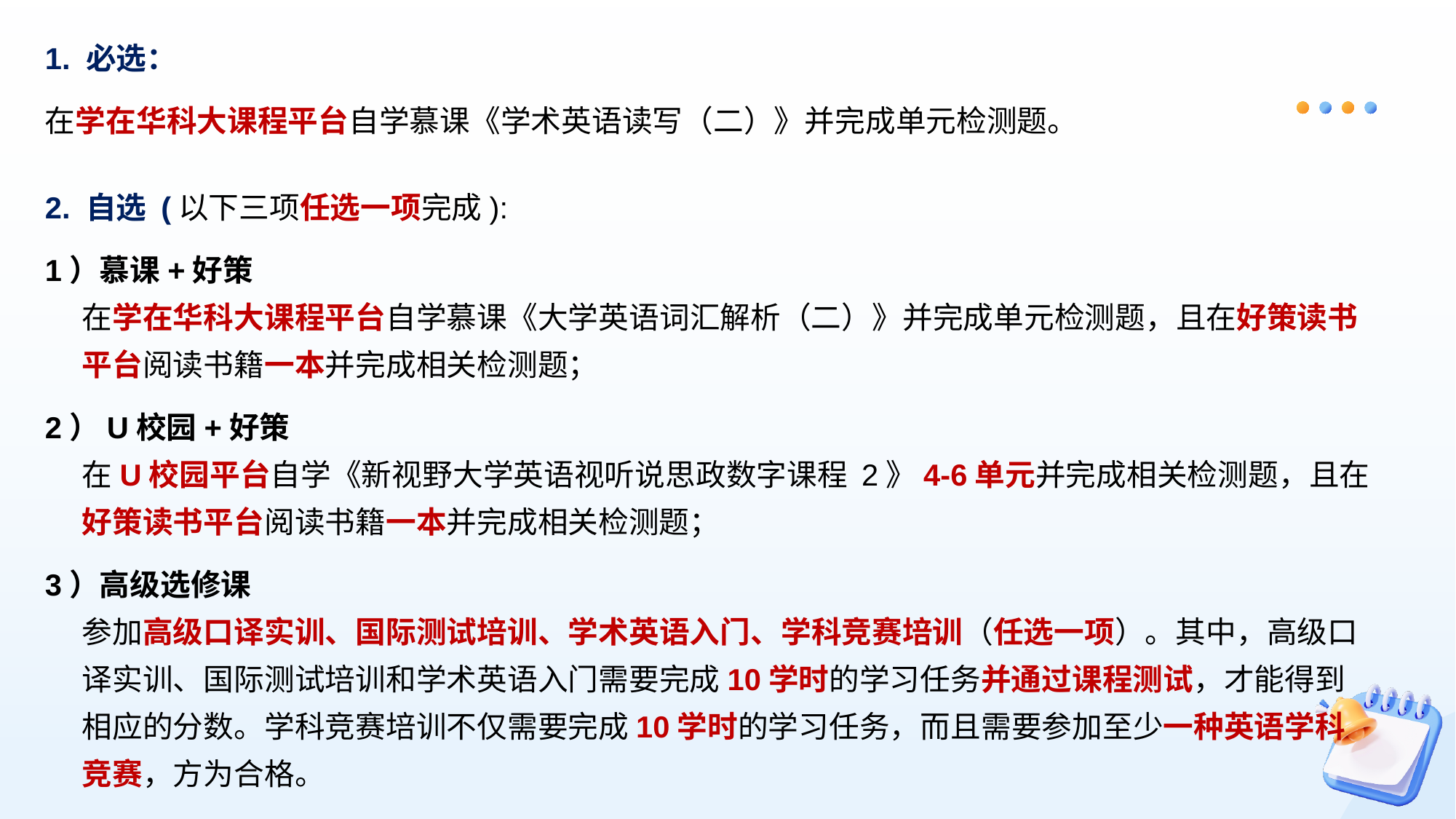

1. 必选：
在学在华科大课程平台自学慕课《学术英语读写（二）》并完成单元检测题。

2. 自选 (以下三项任选一项完成):
1）慕课+好策
在学在华科大课程平台自学慕课《大学英语词汇解析（二）》并完成单元检测题，且在好策读书平台阅读书籍一本并完成相关检测题；
2）U校园+好策
在U校园平台自学《新视野大学英语视听说思政数字课程 2》4-6单元并完成相关检测题，且在好策读书平台阅读书籍一本并完成相关检测题；
3）高级选修课
参加高级口译实训、国际测试培训、学术英语入门、学科竞赛培训（任选一项）。其中，高级口译实训、国际测试培训和学术英语入门需要完成10学时的学习任务并通过课程测试，才能得到相应的分数。学科竞赛培训不仅需要完成10学时的学习任务，而且需要参加至少一种英语学科竞赛，方为合格。